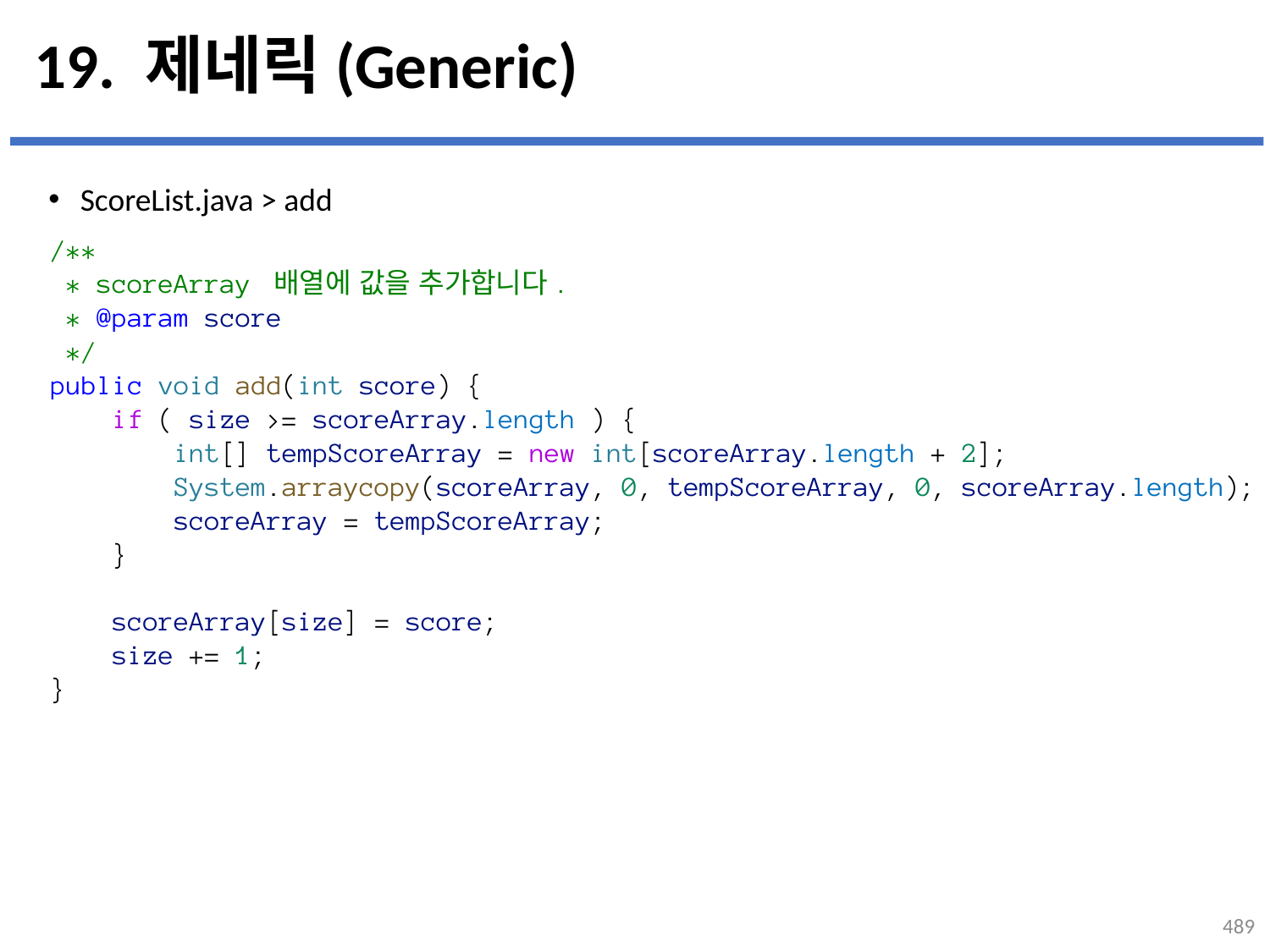

# 19. 제네릭(Generic)
ScoreList.java > add
/**
 * scoreArray 배열에 값을 추가합니다.
 * @param score
 */
public void add(int score) {
    if ( size >= scoreArray.length ) {
        int[] tempScoreArray = new int[scoreArray.length + 2];
        System.arraycopy(scoreArray, 0, tempScoreArray, 0, scoreArray.length);
        scoreArray = tempScoreArray;
    }

    scoreArray[size] = score;
    size += 1;
}
...

설명
489